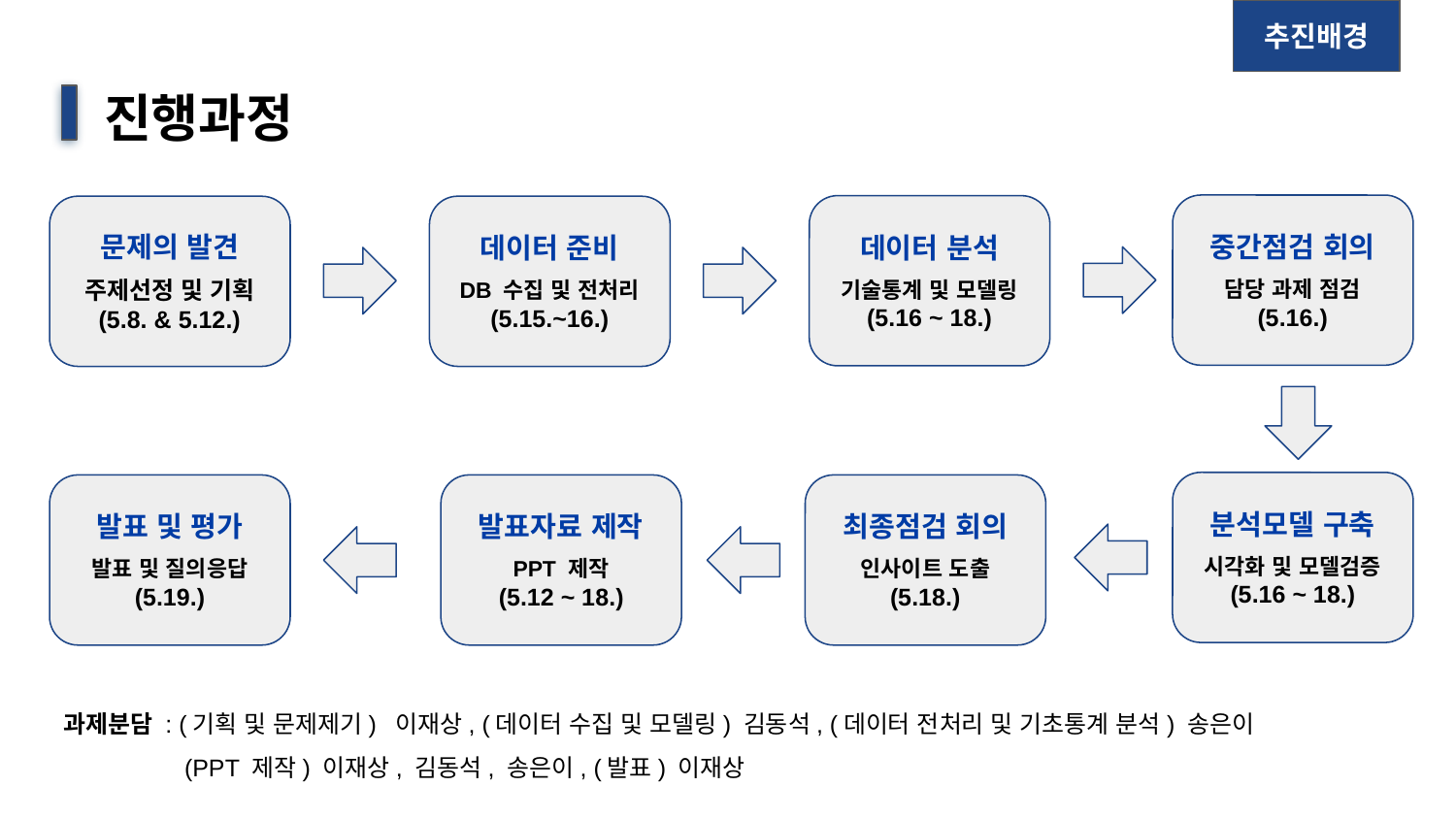

추진배경
# 진행과정

중간점검 회의

담당 과제 점검
(5.16.)
데이터 분석

기술통계 및 모델링
(5.16 ~ 18.)
문제의 발견

주제선정 및 기획
(5.8. & 5.12.)
데이터 준비

DB 수집 및 전처리
(5.15.~16.)

분석모델 구축

시각화 및 모델검증
(5.16 ~ 18.)
발표 및 평가

발표 및 질의응답
(5.19.)
발표자료 제작

PPT 제작
(5.12 ~ 18.)
최종점검 회의

인사이트 도출
(5.18.)

과제분담 : (기획 및 문제제기)  이재상, (데이터 수집 및 모델링) 김동석, (데이터 전처리 및 기초통계 분석) 송은이
                 (PPT 제작) 이재상, 김동석, 송은이, (발표) 이재상